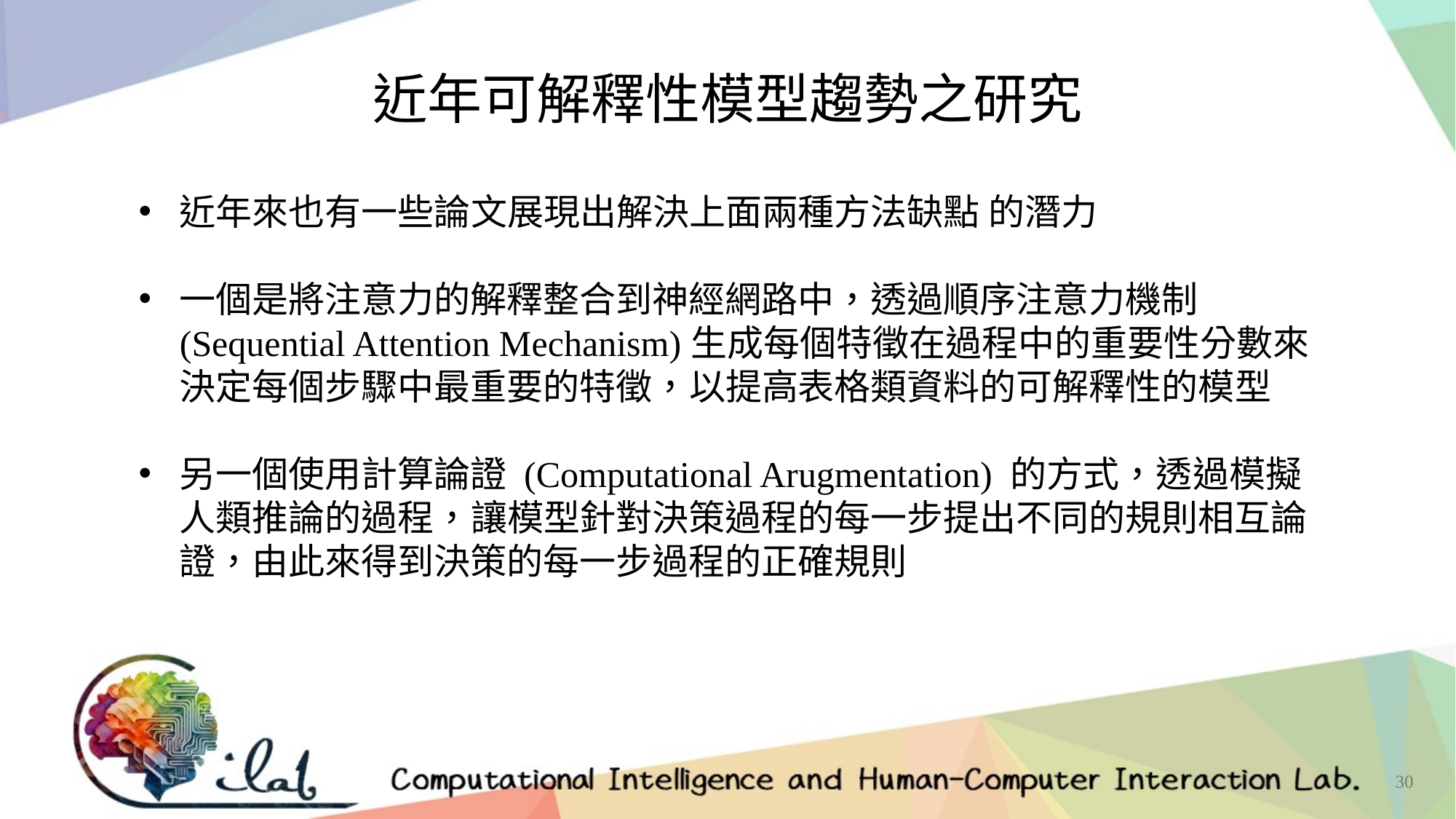

近年可解釋性模型趨勢之研究
近年來也有一些論文展現出解決上面兩種方法缺點 的潛力

一個是將注意力的解釋整合到神經網路中，透過順序注意力機制(Sequential Attention Mechanism)生成每個特徵在過程中的重要性分數來決定每個步驟中最重要的特徵，以提高表格類資料的可解釋性的模型

另一個使用計算論證 (Computational Arugmentation) 的方式，透過模擬人類推論的過程，讓模型針對決策過程的每一步提出不同的規則相互論證，由此來得到決策的每一步過程的正確規則
30